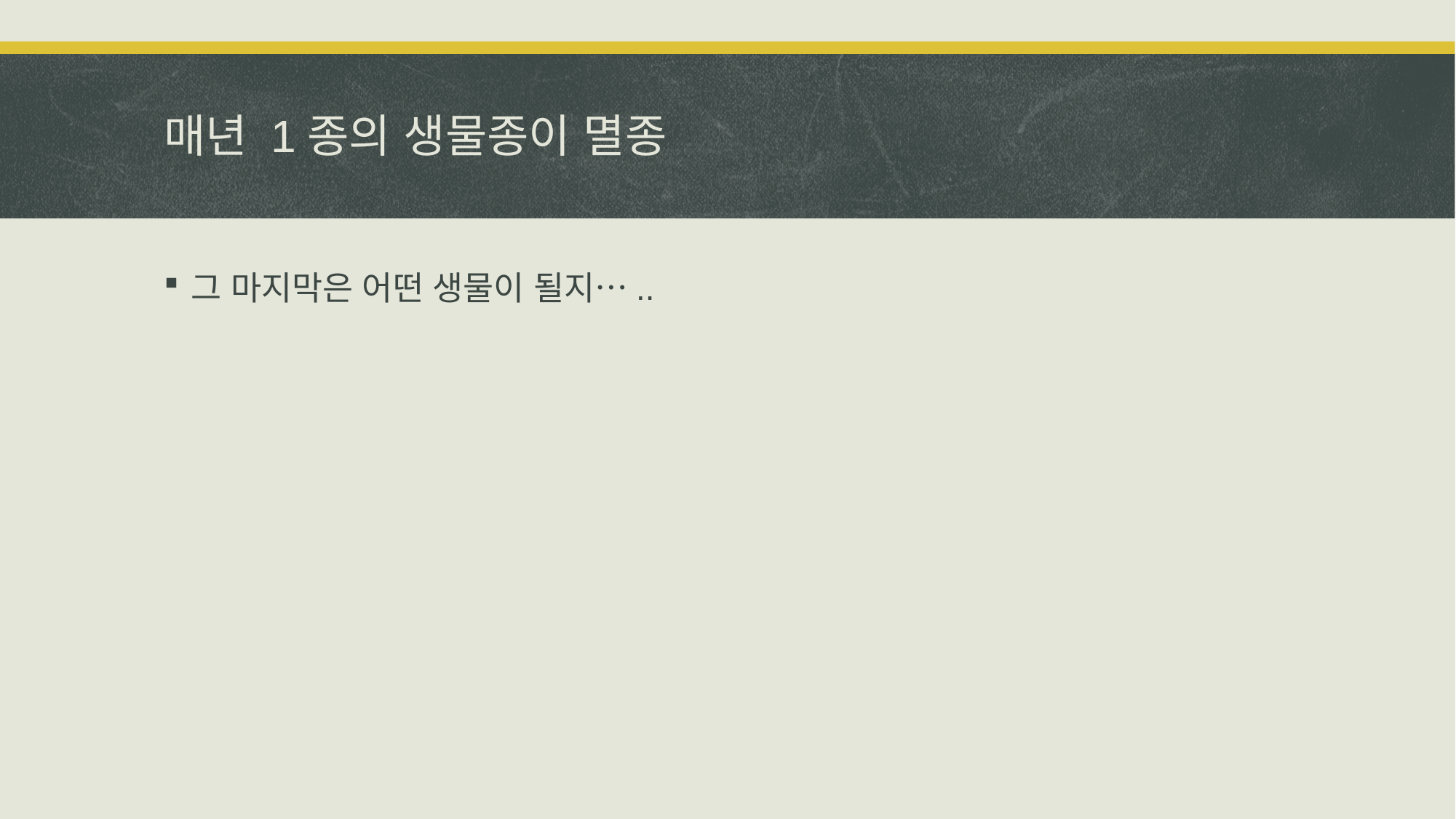

# 매년 1종의 생물종이 멸종
그 마지막은 어떤 생물이 될지…..